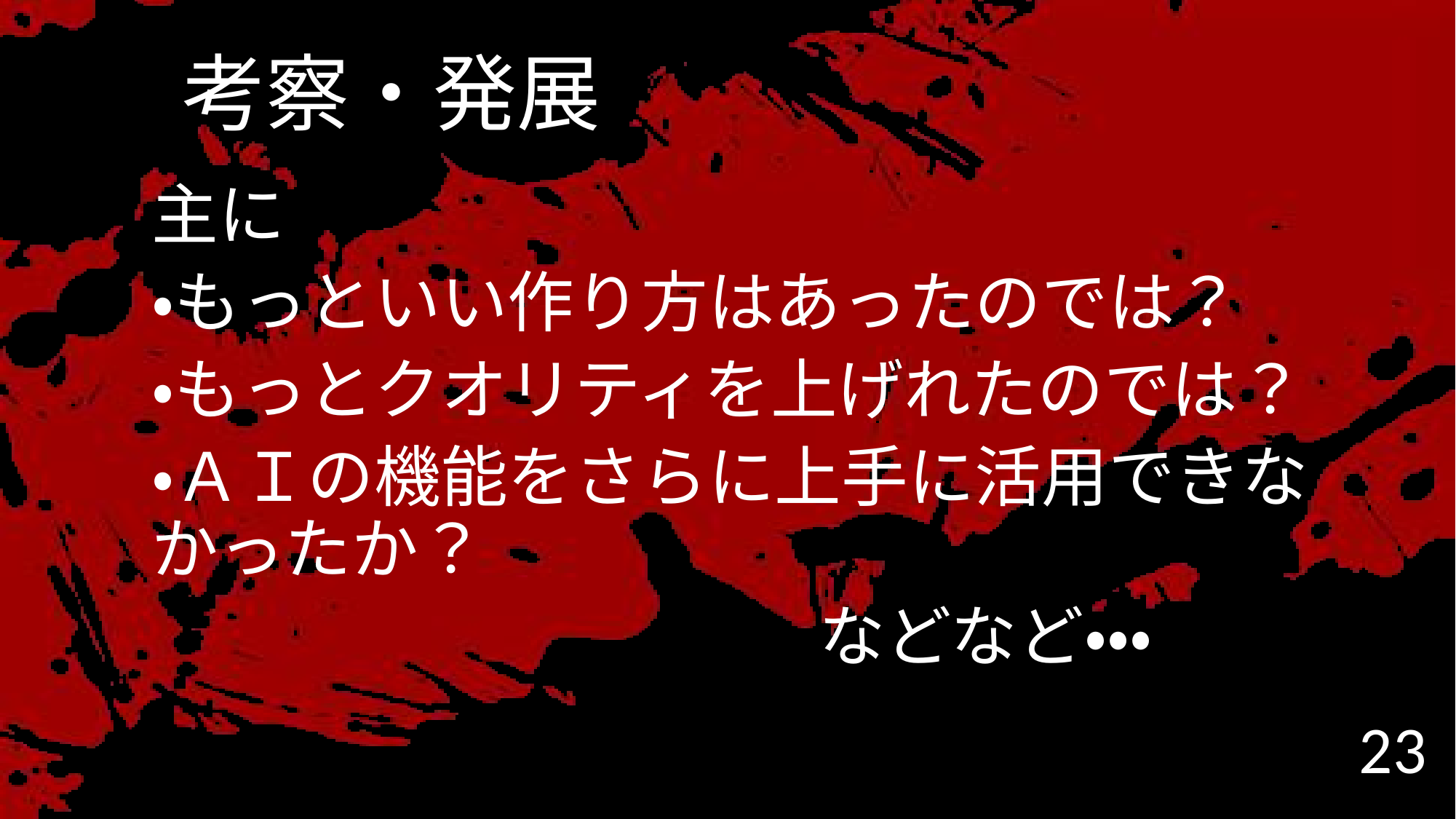

# 考察・発展
主に
・もっといい作り方はあったのでは？
・もっとクオリティを上げれたのでは？
・ＡＩの機能をさらに上手に活用できなかったか？
　　　　　　　　　　などなど・・・
23